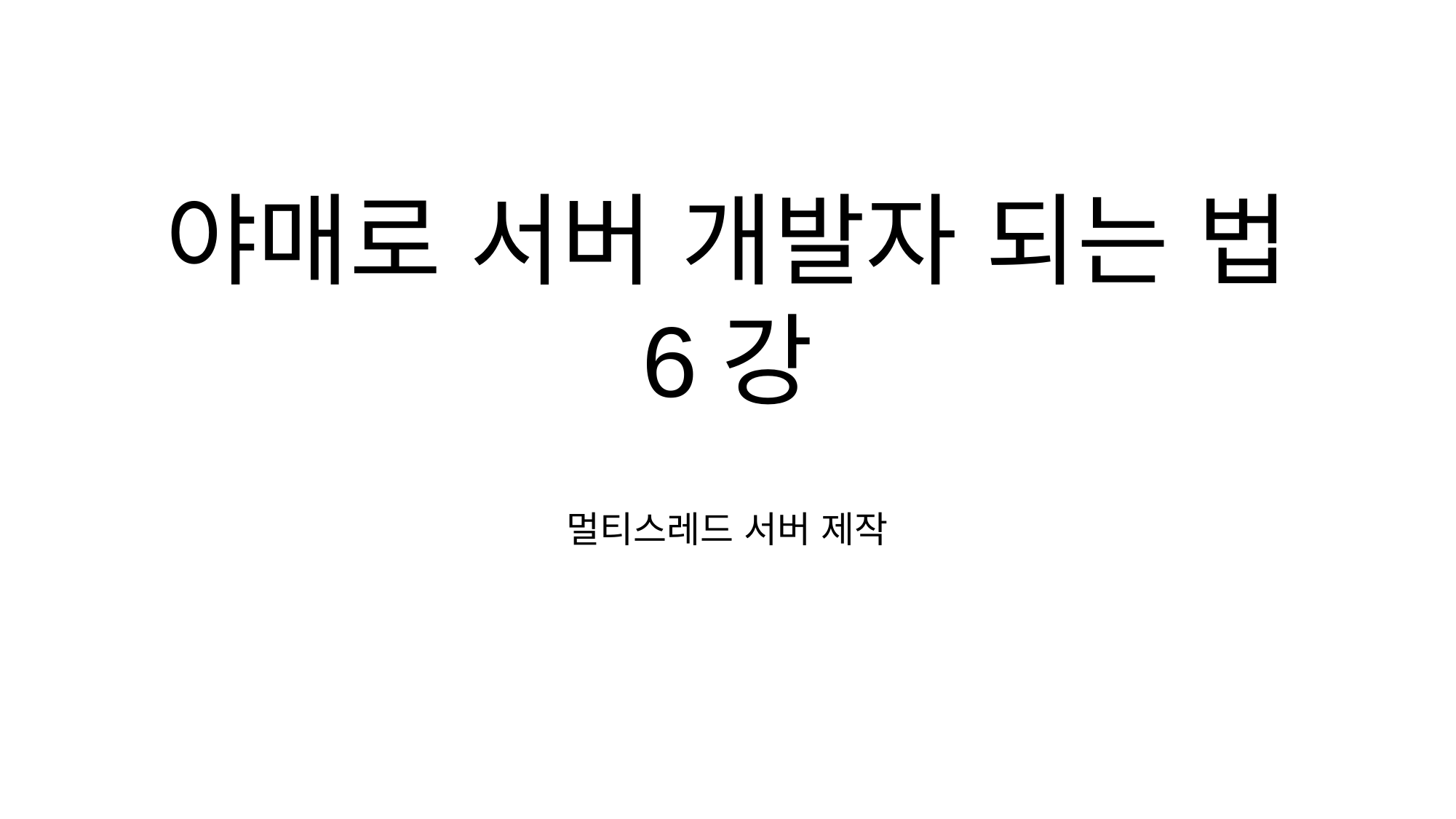

야매로 서버 개발자 되는 법
6강
멀티스레드 서버 제작